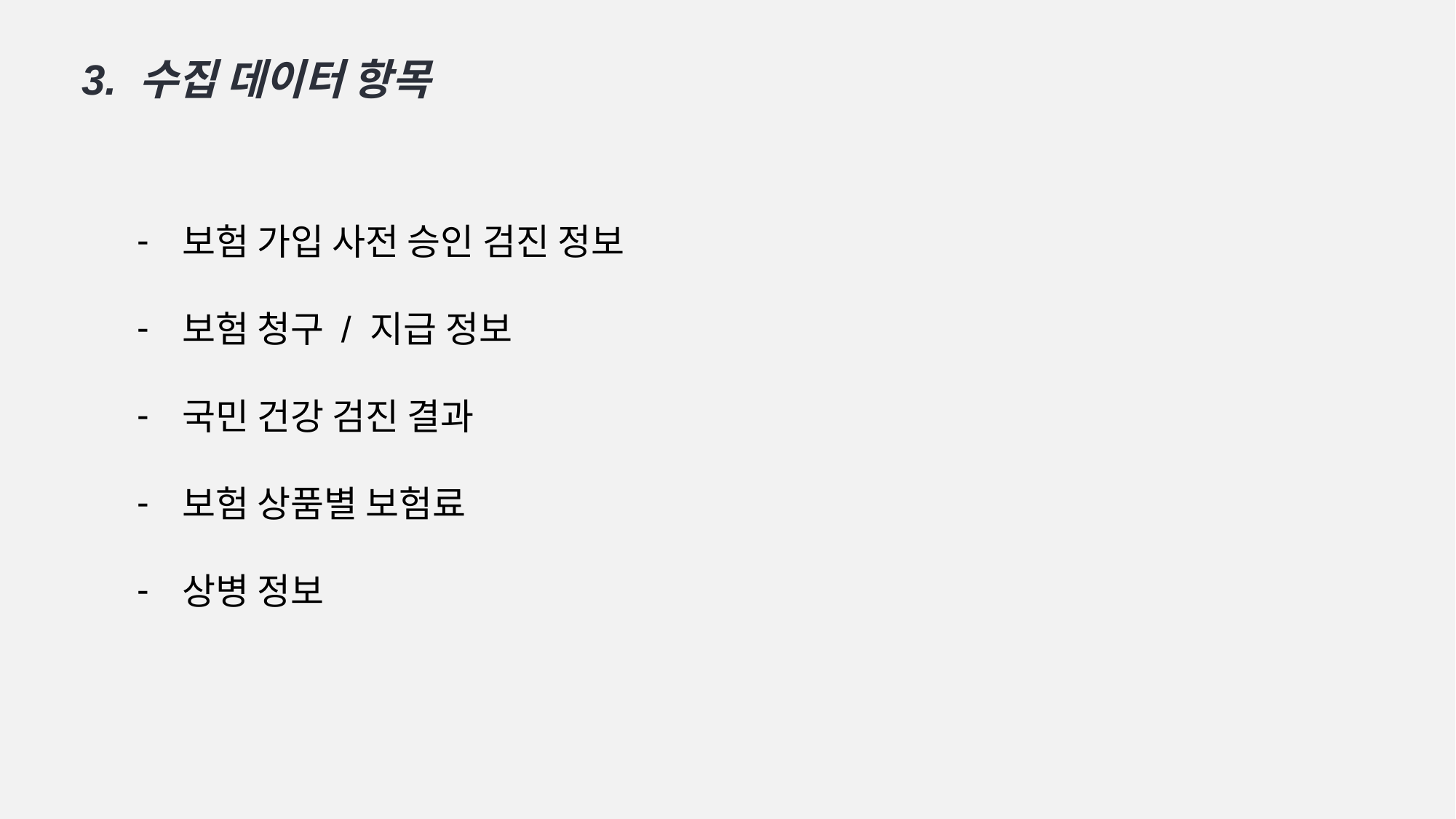

3. 수집 데이터 항목

보험 가입 사전 승인 검진 정보
보험 청구 / 지급 정보
국민 건강 검진 결과
보험 상품별 보험료
상병 정보